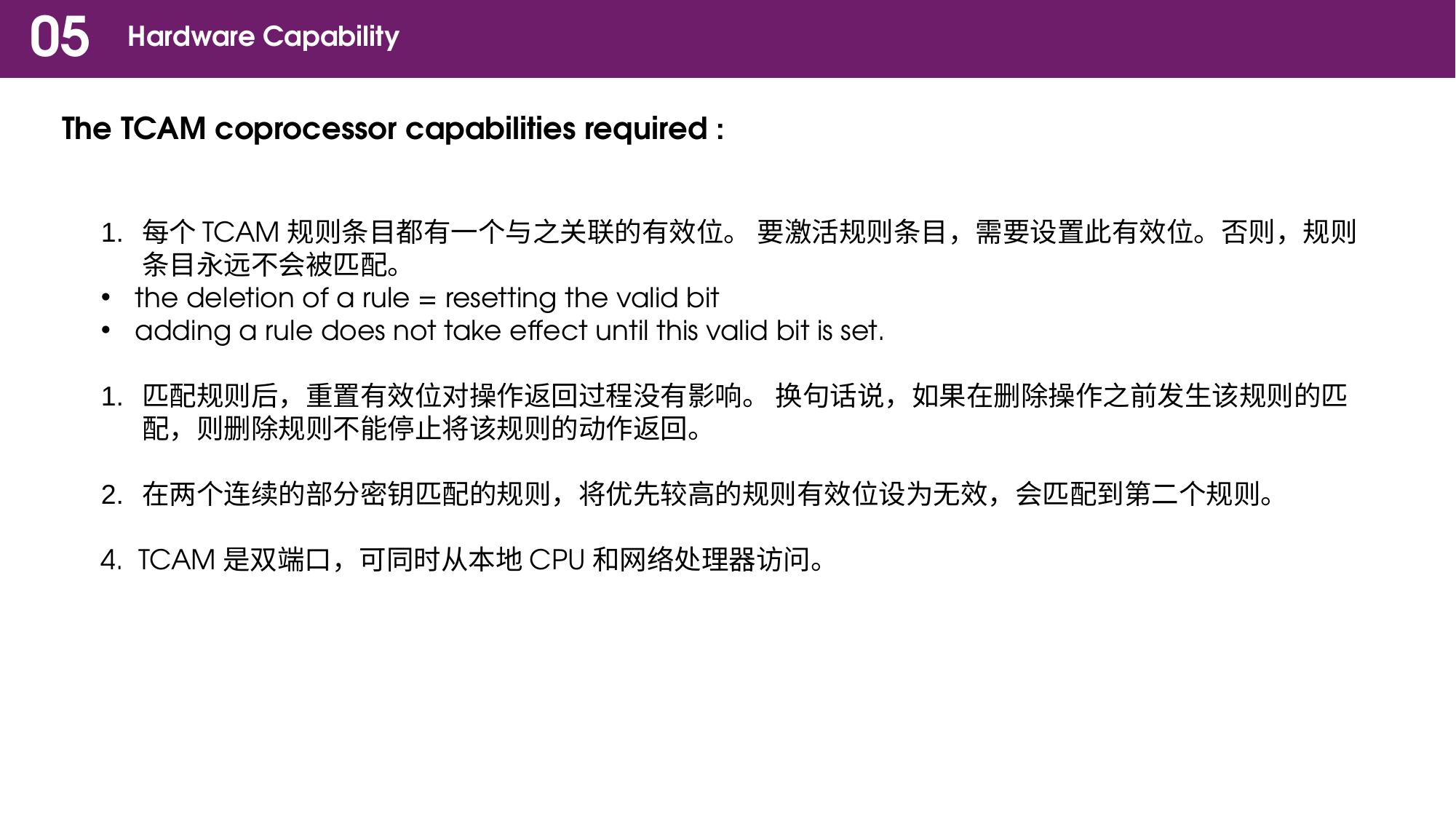

05
Hardware Capability
The TCAM coprocessor capabilities required :
每个TCAM规则条目都有一个与之关联的有效位。 要激活规则条目，需要设置此有效位。否则，规则条目永远不会被匹配。
the deletion of a rule = resetting the valid bit
adding a rule does not take effect until this valid bit is set.

匹配规则后，重置有效位对操作返回过程没有影响。 换句话说，如果在删除操作之前发生该规则的匹配，则删除规则不能停止将该规则的动作返回。

在两个连续的部分密钥匹配的规则，将优先较高的规则有效位设为无效，会匹配到第二个规则。

4.  TCAM是双端口，可同时从本地CPU和网络处理器访问。